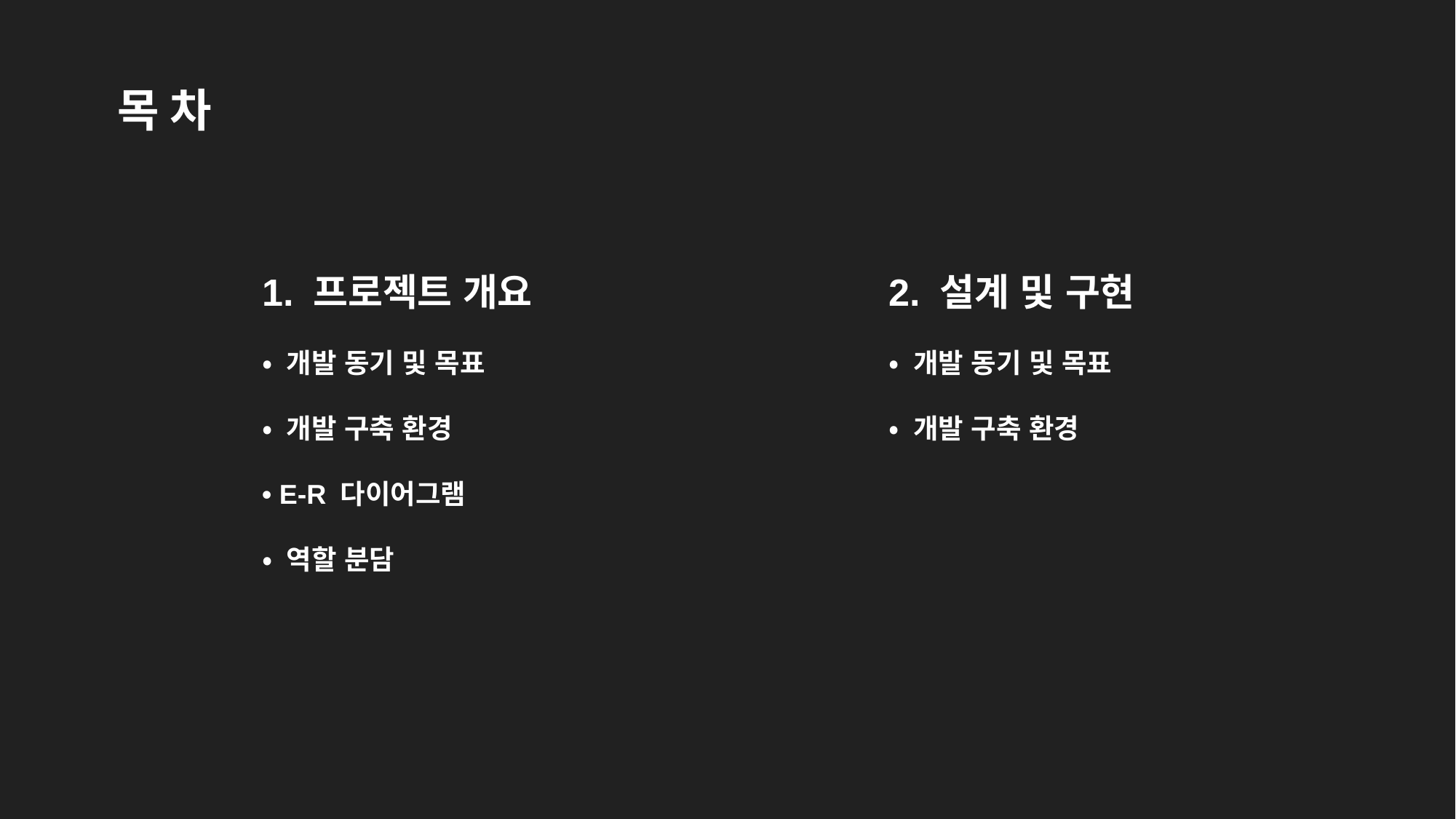

목 차

1. 프로젝트 개요

• 개발 동기 및 목표

• 개발 구축 환경

• E-R 다이어그램

• 역할 분담

2. 설계 및 구현

• 개발 동기 및 목표

• 개발 구축 환경